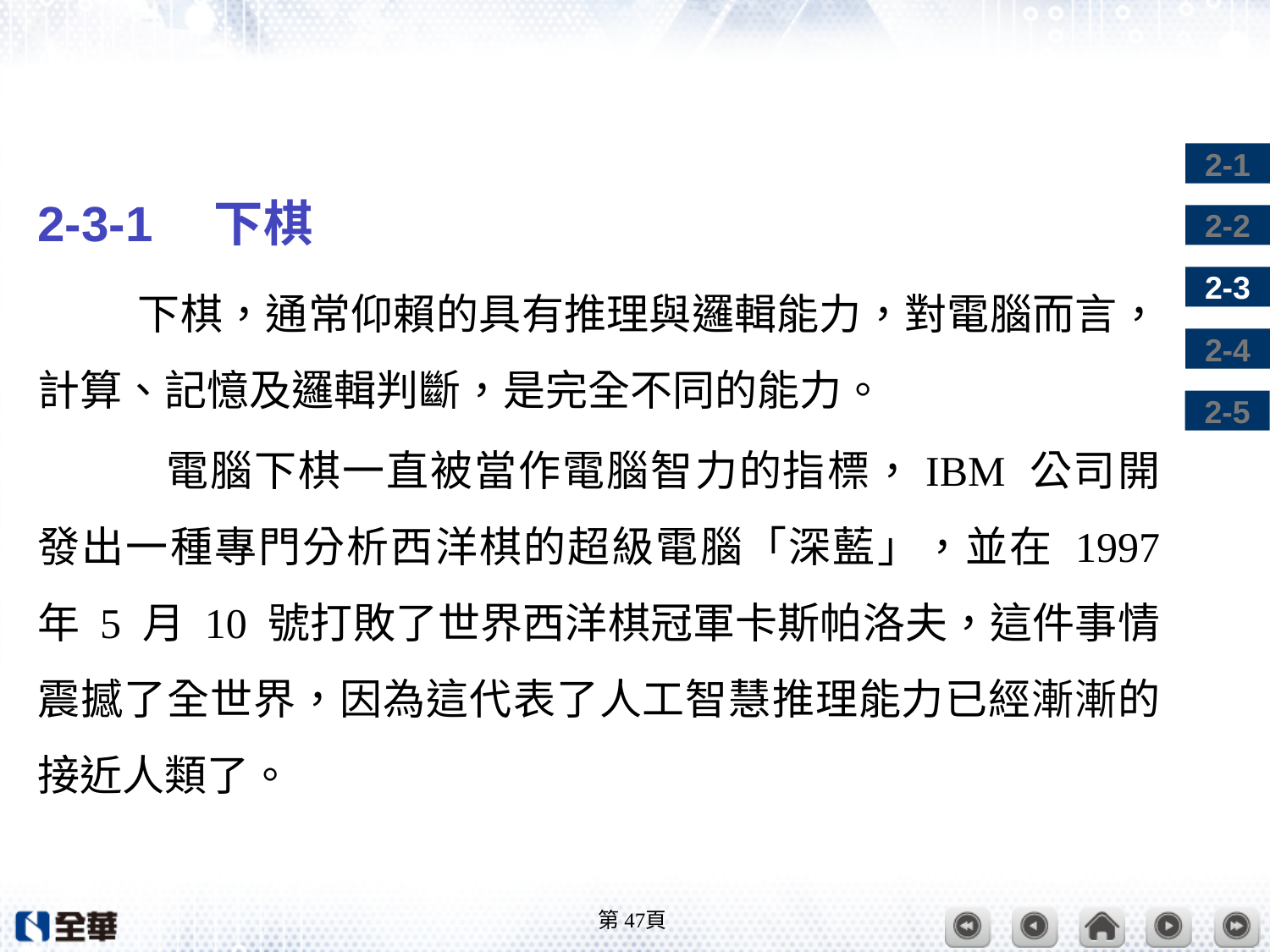

#
2-3-1　下棋
下棋，通常仰賴的具有推理與邏輯能力，對電腦而言，計算、記憶及邏輯判斷，是完全不同的能力。
	電腦下棋一直被當作電腦智力的指標，IBM 公司開發出一種專門分析西洋棋的超級電腦「深藍」，並在 1997 年 5 月 10 號打敗了世界西洋棋冠軍卡斯帕洛夫，這件事情震撼了全世界，因為這代表了人工智慧推理能力已經漸漸的接近人類了。